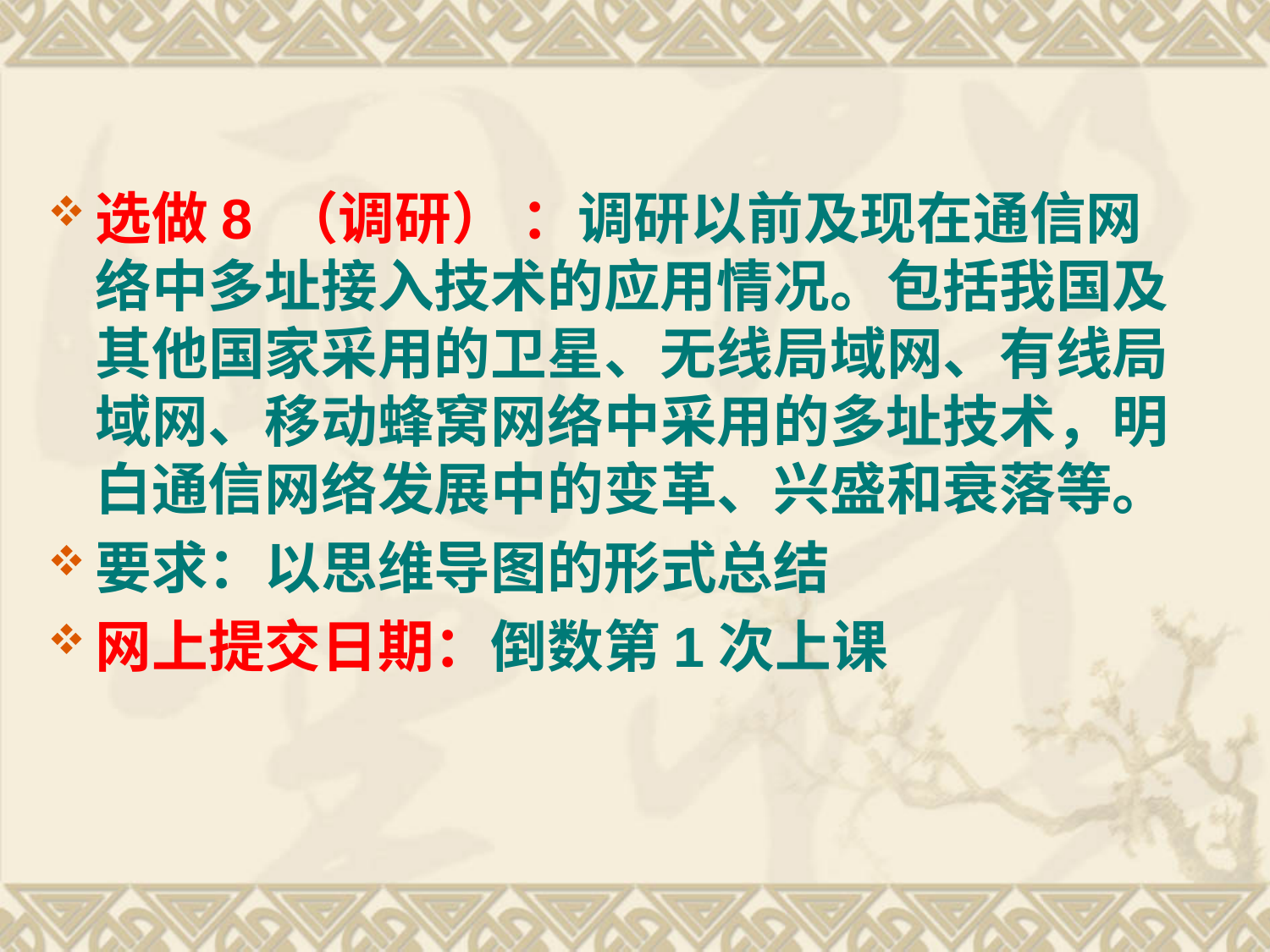

#
选做8 （调研） ：调研以前及现在通信网络中多址接入技术的应用情况。包括我国及其他国家采用的卫星、无线局域网、有线局域网、移动蜂窝网络中采用的多址技术，明白通信网络发展中的变革、兴盛和衰落等。
要求：以思维导图的形式总结
网上提交日期：倒数第1次上课